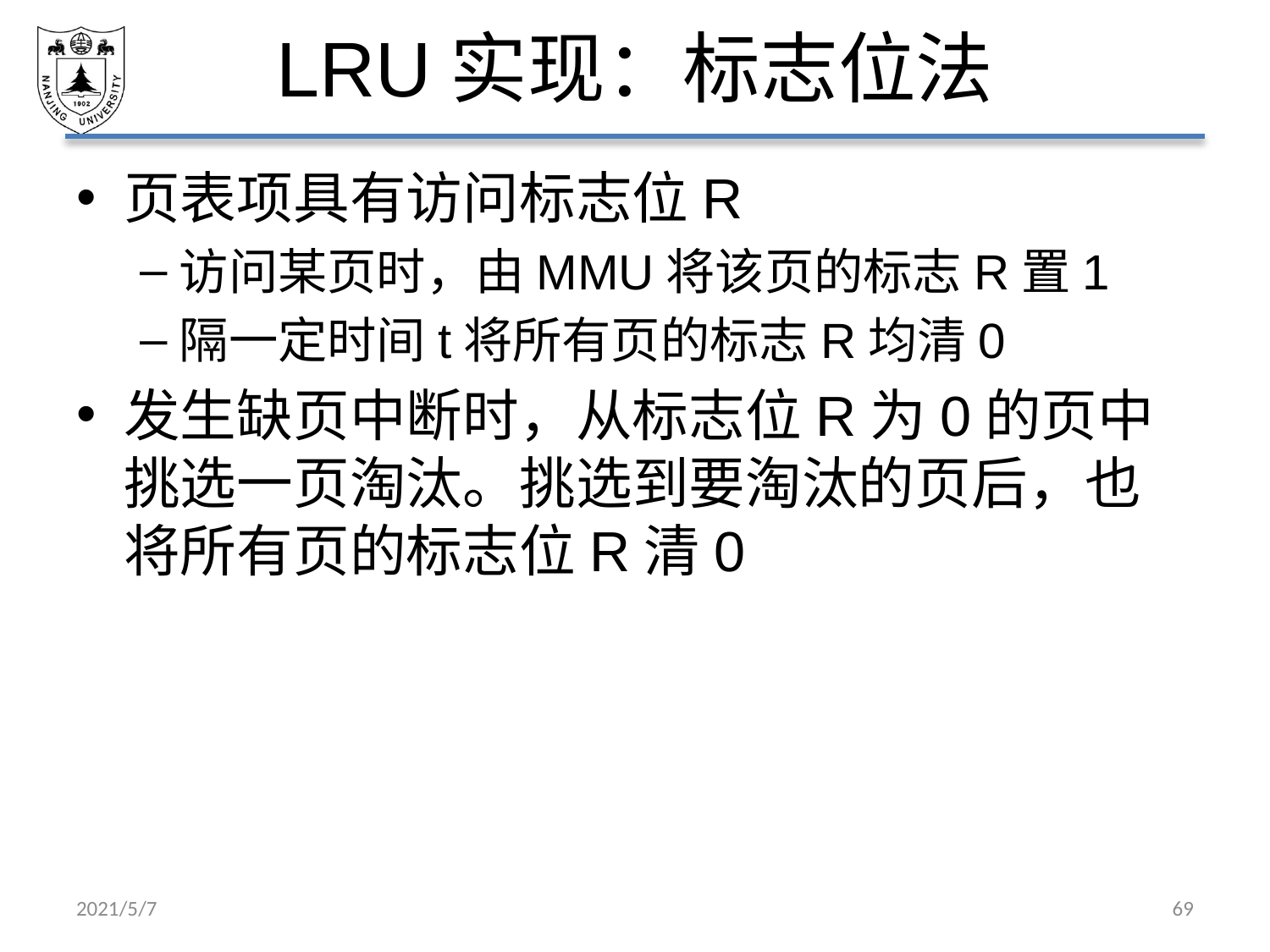

# LRU实现：标志位法
页表项具有访问标志位R
访问某页时，由MMU将该页的标志R置1
隔一定时间t将所有页的标志R均清0
发生缺页中断时，从标志位R为0的页中挑选一页淘汰。挑选到要淘汰的页后，也将所有页的标志位R清0

2021/5/7
69